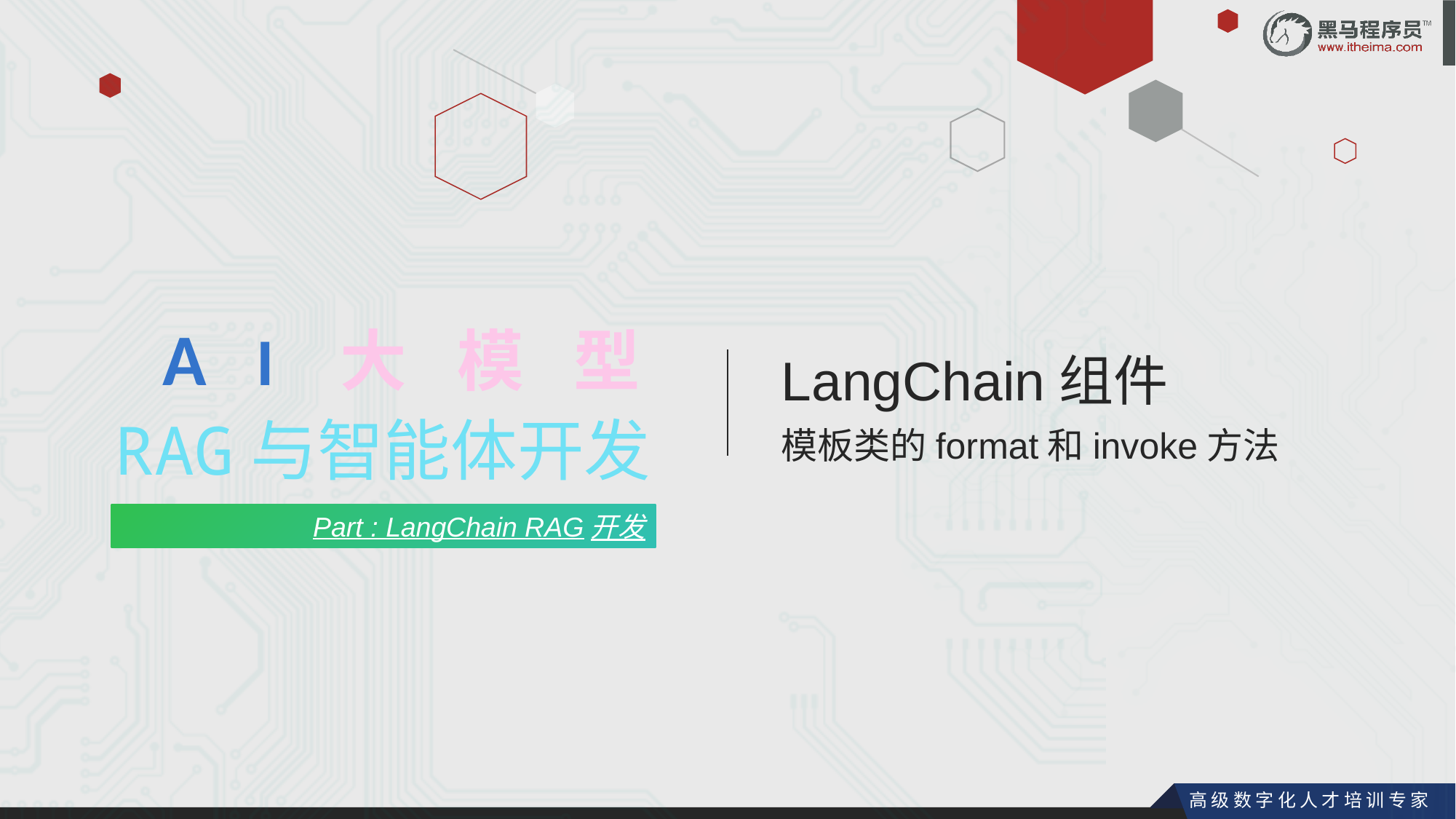

AI大模型
LangChain组件
模板类的format和invoke方法
RAG与智能体开发
Part : LangChain RAG开发